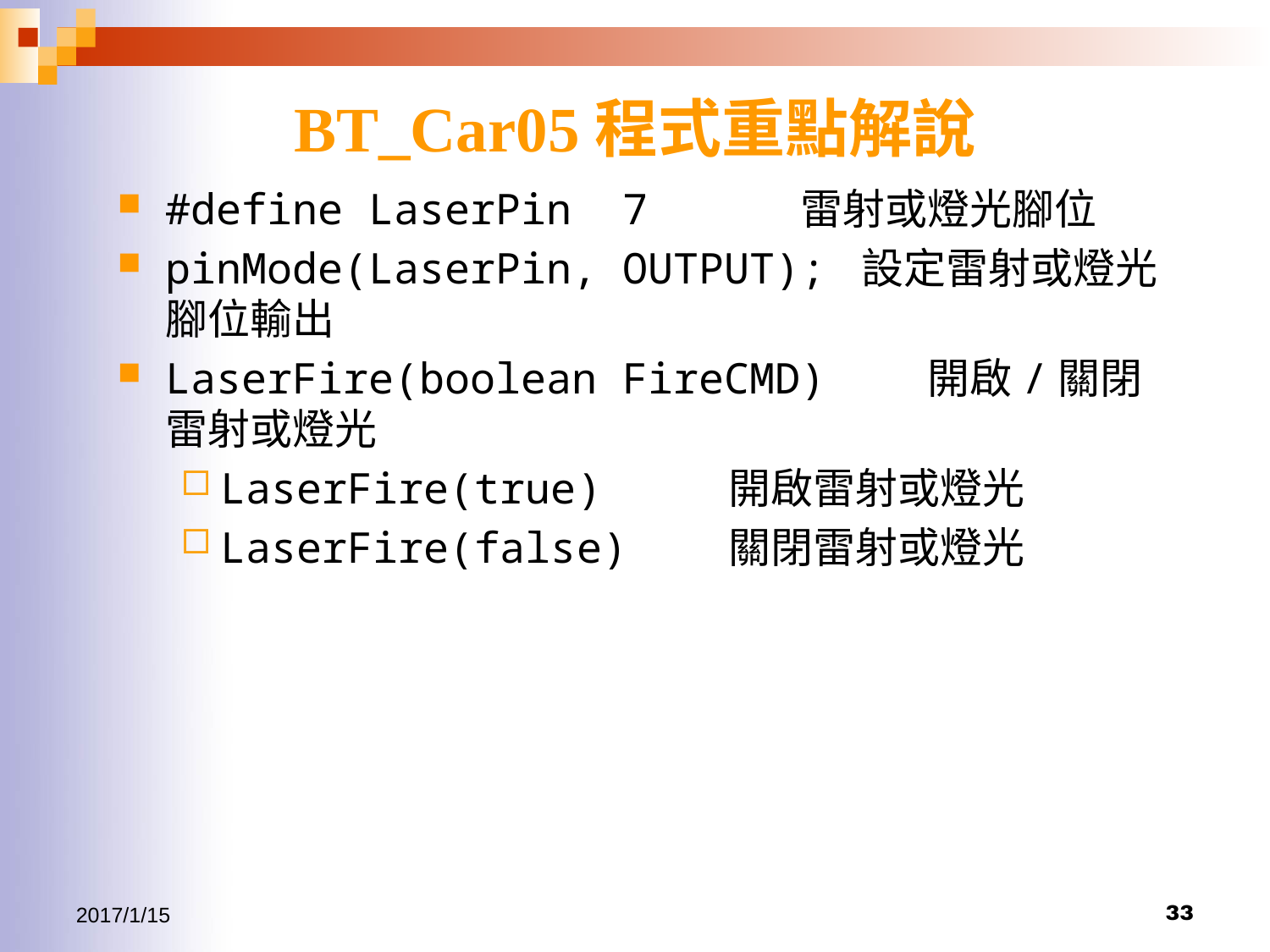

# BT_Car05程式重點解說
#define LaserPin  7		雷射或燈光腳位
pinMode(LaserPin, OUTPUT); 設定雷射或燈光腳位輸出
LaserFire(boolean FireCMD) 	開啟/關閉雷射或燈光
LaserFire(true) 	開啟雷射或燈光
LaserFire(false) 	關閉雷射或燈光
2017/1/15
33